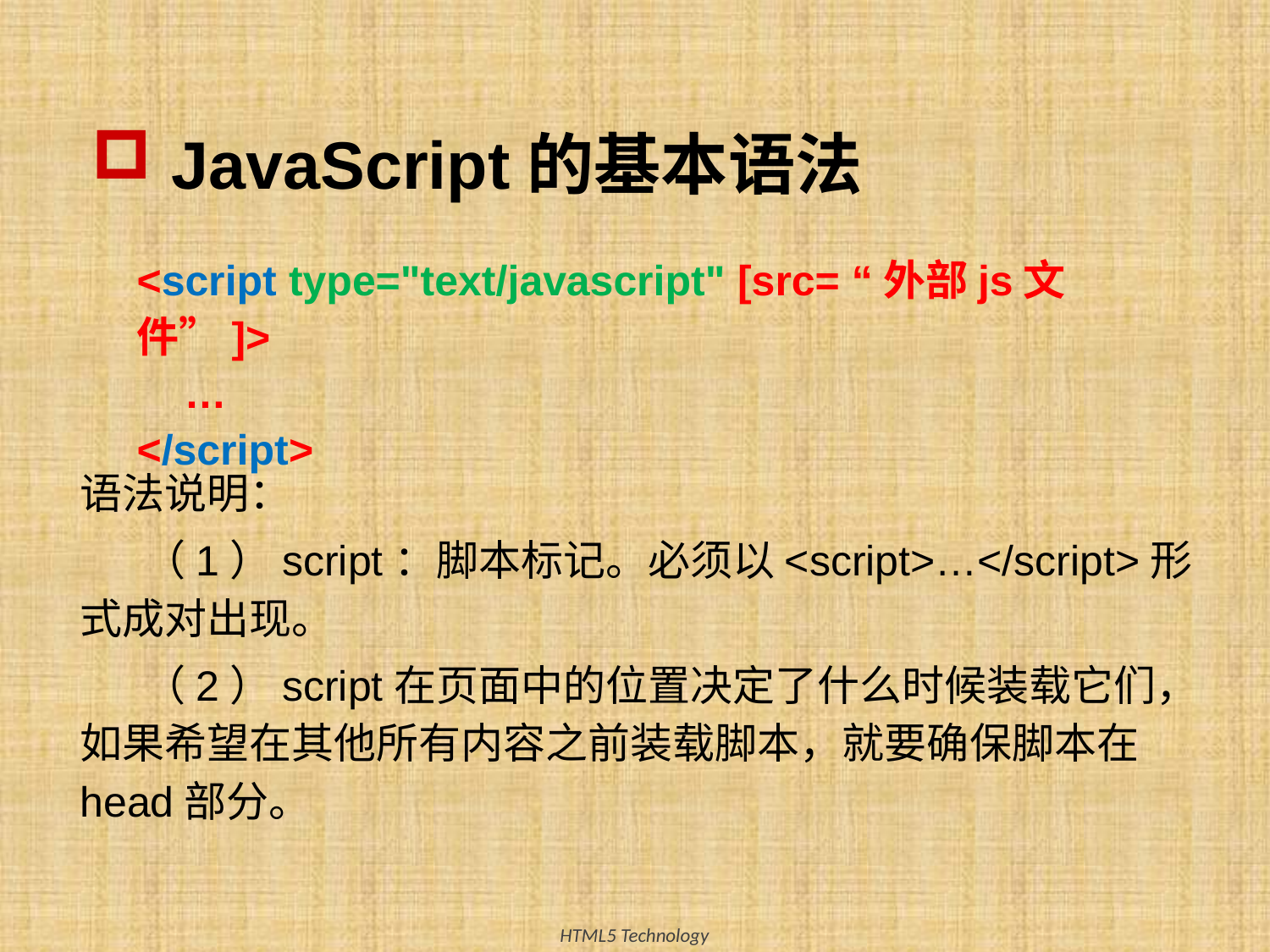

# JavaScript的基本语法
<script type="text/javascript" [src= “外部js文件”]>
    …
</script>
语法说明：
（1）script：脚本标记。必须以<script>…</script>形式成对出现。
（2）script在页面中的位置决定了什么时候装载它们，如果希望在其他所有内容之前装载脚本，就要确保脚本在head部分。
11
HTML5 Technology